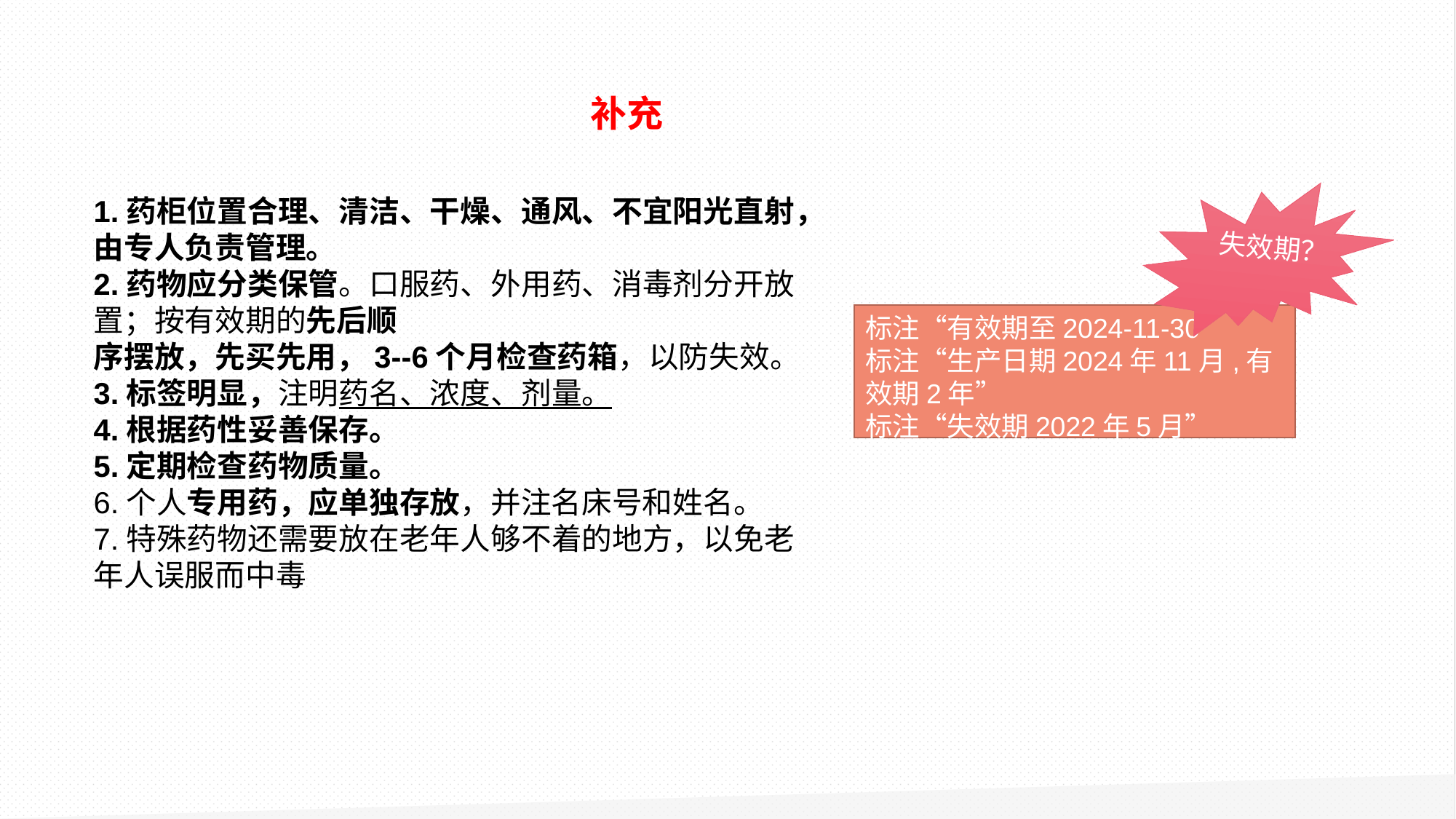

补充
失效期？

1.药柜位置合理、清洁、干燥、通风、不宜阳光直射，由专人负责管理。
2.药物应分类保管。口服药、外用药、消毒剂分开放置；按有效期的先后顺
序摆放，先买先用，3--6个月检查药箱，以防失效。
3.标签明显，注明药名、浓度、剂量。
4.根据药性妥善保存。
5.定期检查药物质量。
6.个人专用药，应单独存放，并注名床号和姓名。
7.特殊药物还需要放在老年人够不着的地方，以免老年人误服而中毒

标注“有效期至2024-11-30”
标注“生产日期2024年11月,有效期2年”
标注“失效期2022年5月”